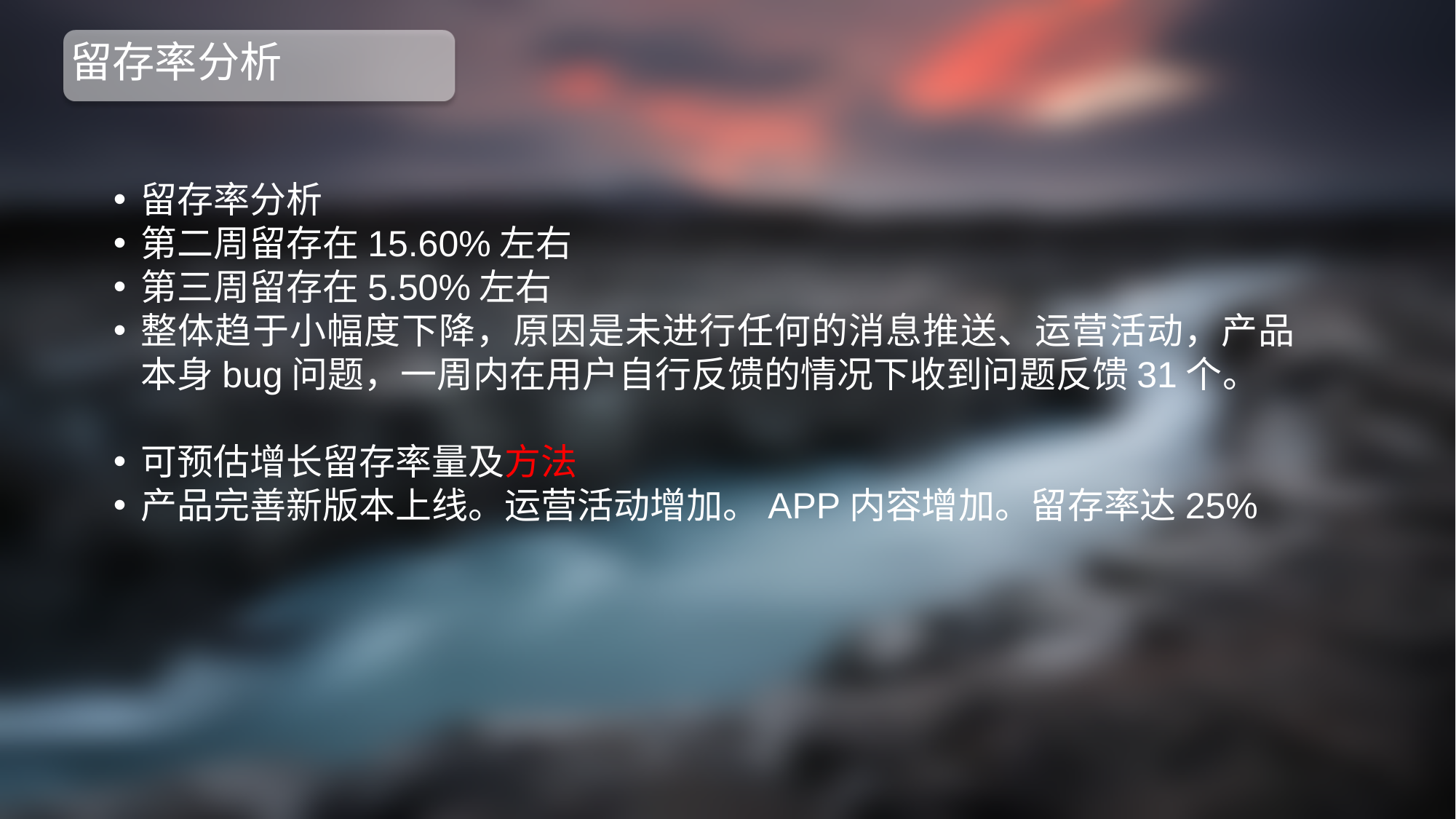

# 留存率分析
留存率分析
第二周留存在15.60%左右
第三周留存在5.50%左右
整体趋于小幅度下降，原因是未进行任何的消息推送、运营活动，产品本身bug问题，一周内在用户自行反馈的情况下收到问题反馈31个。

可预估增长留存率量及方法
产品完善新版本上线。运营活动增加。APP内容增加。留存率达25%